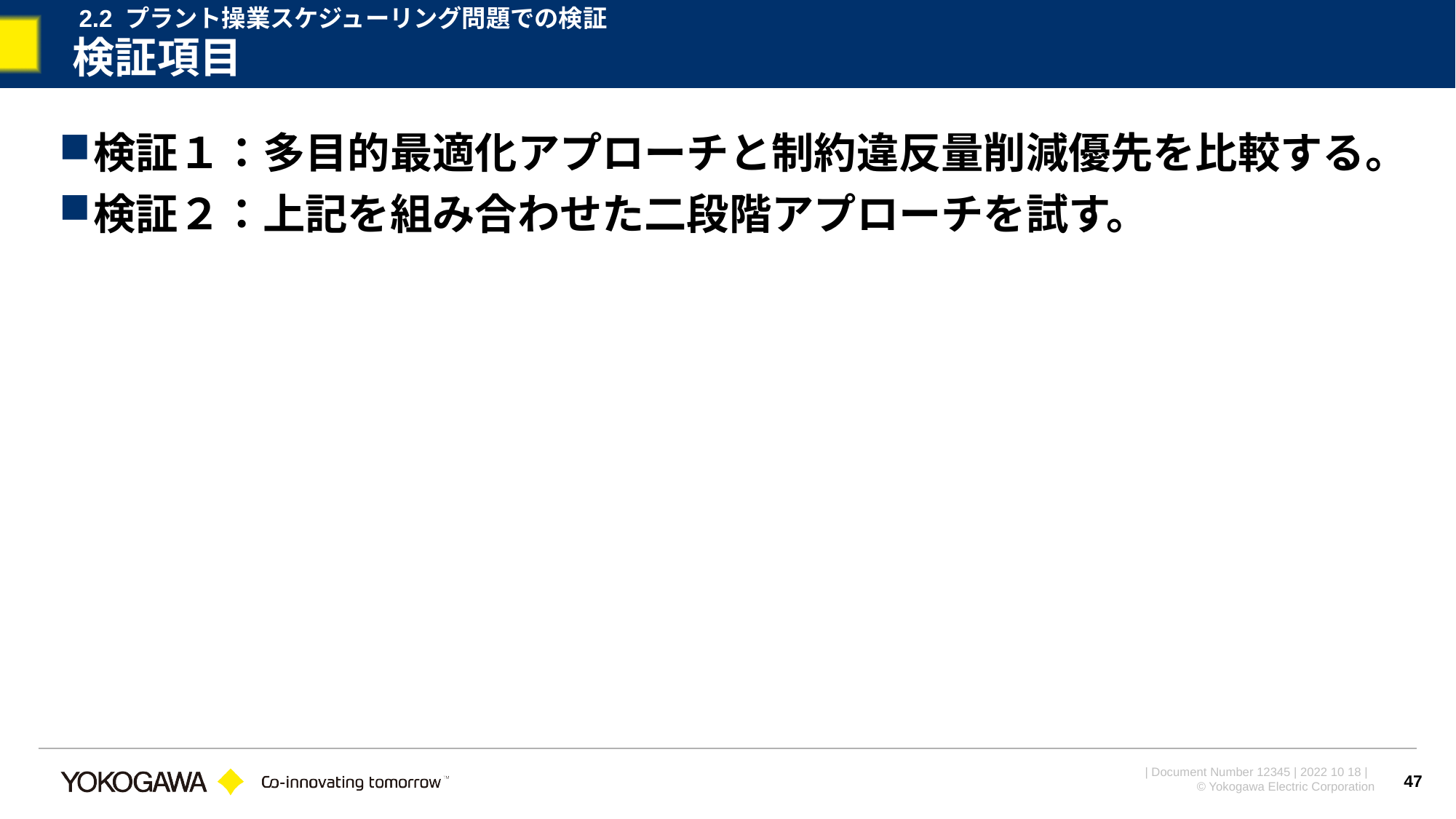

2.2 プラント操業スケジューリング問題での検証
# 検証項目
検証１：多目的最適化アプローチと制約違反量削減優先を比較する。
検証２：上記を組み合わせた二段階アプローチを試す。
47